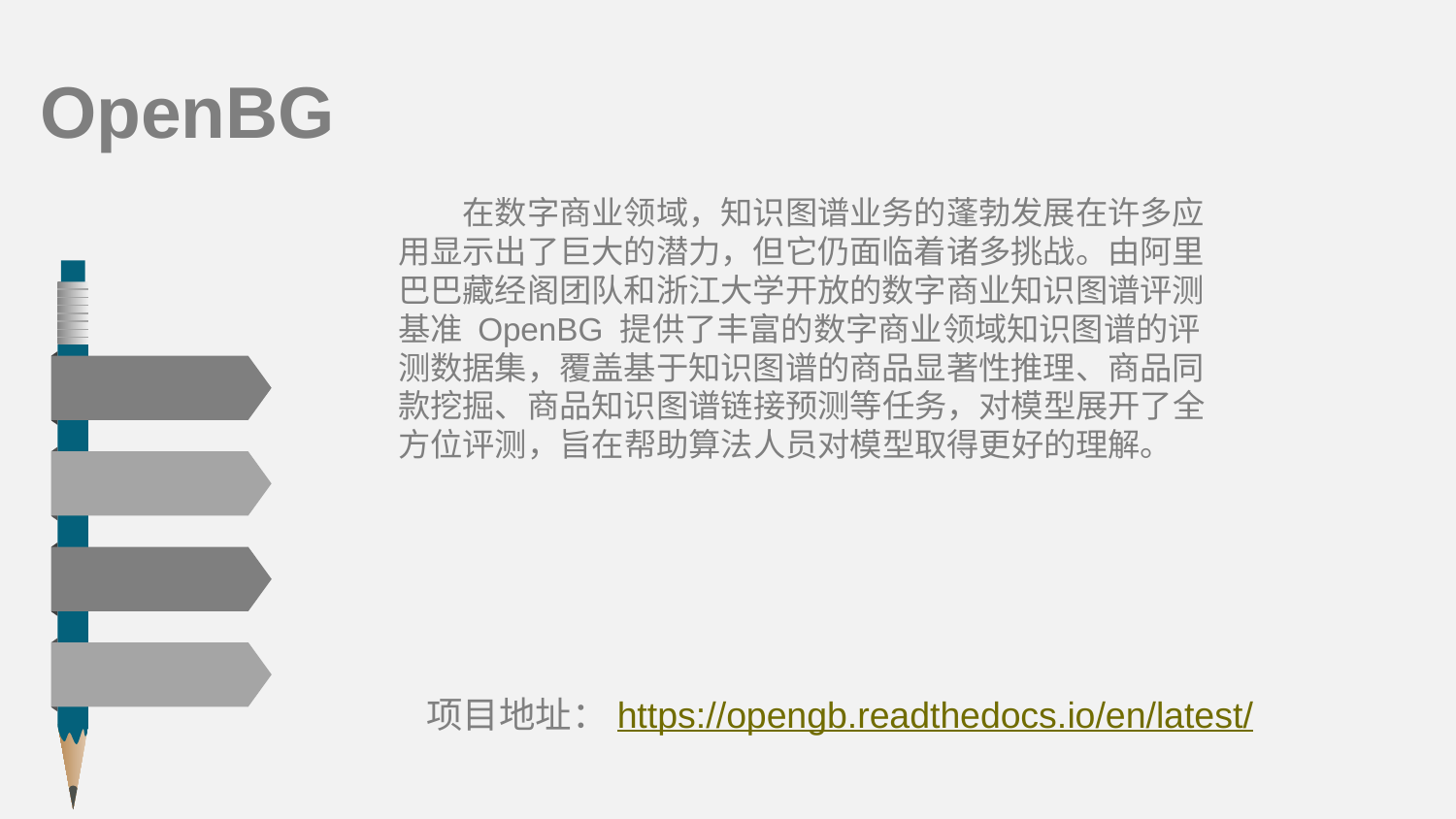

OpenBG
　　在数字商业领域，知识图谱业务的蓬勃发展在许多应用显示出了巨大的潜力，但它仍面临着诸多挑战。由阿里巴巴藏经阁团队和浙江大学开放的数字商业知识图谱评测基准 OpenBG 提供了丰富的数字商业领域知识图谱的评测数据集，覆盖基于知识图谱的商品显著性推理、商品同款挖掘、商品知识图谱链接预测等任务，对模型展开了全方位评测，旨在帮助算法人员对模型取得更好的理解。

项目地址：https://opengb.readthedocs.io/en/latest/